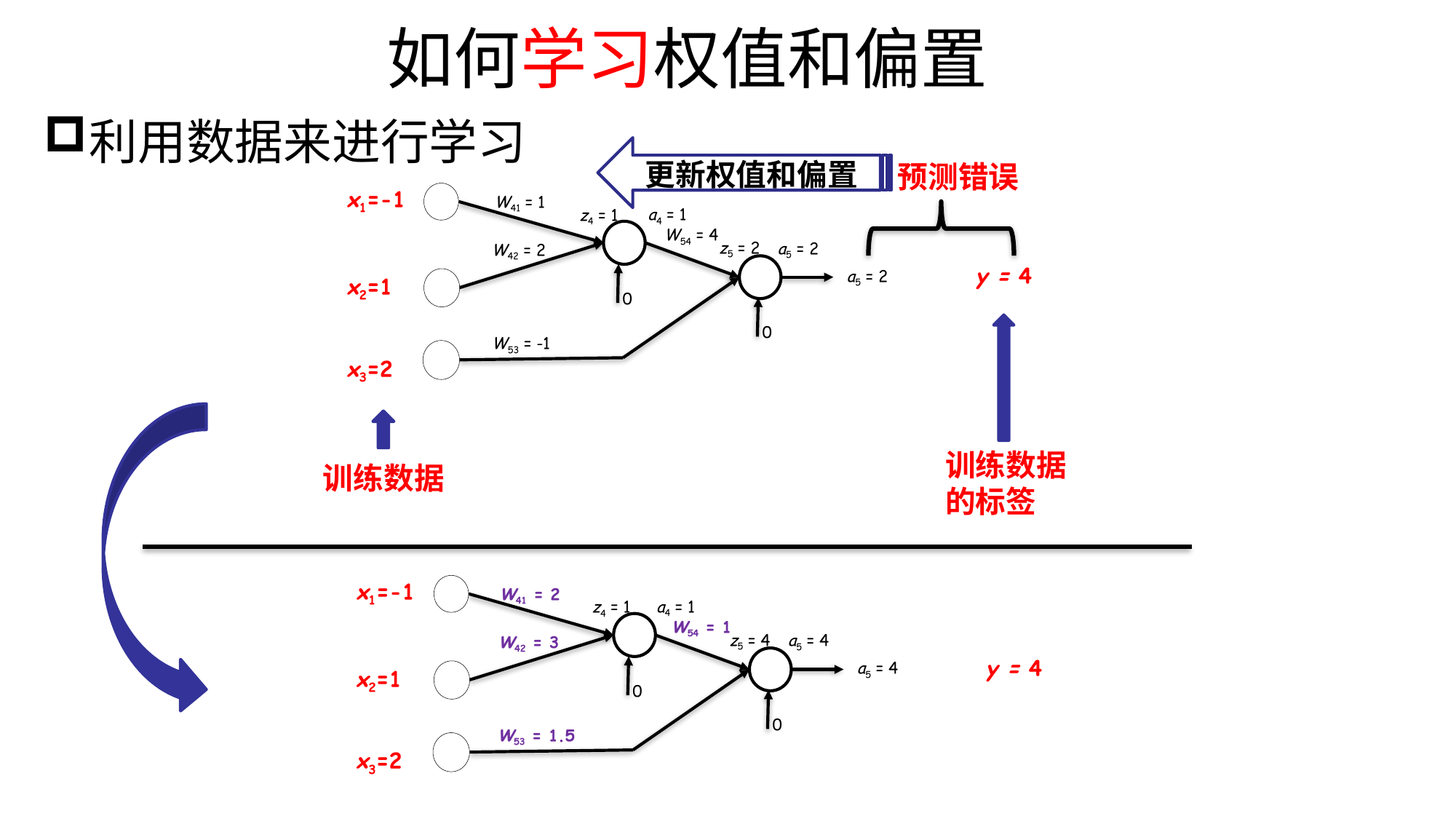

# 如何学习权值和偏置
利用数据来进行学习

更新权值和偏置
预测错误

x1=-1
x2=1
x3=2

W41 = 1
W54 = 4

W42 = 2

0
0
W53 = -1

a4 = 1
z4 = 1
z5 = 2
a5 = 2
a5 = 2
y = 4

训练数据的标签
训练数据
x1=-1
x2=1
x3=2

W41 = 2
W54 = 1

W42 = 3

0
0
W53 = 1.5

a4 = 1
z4 = 1
z5 = 4
a5 = 4
a5 = 4
y = 4